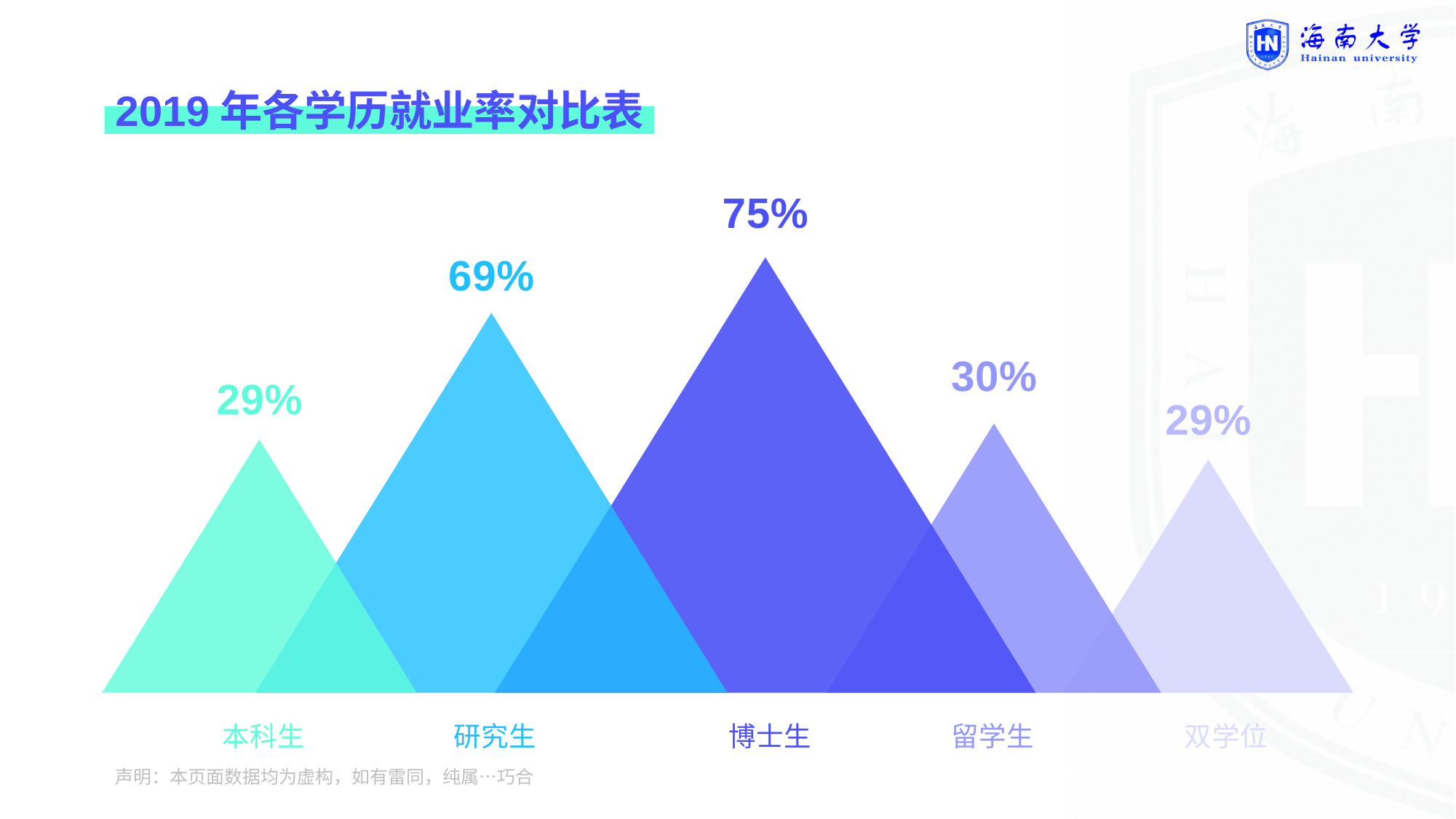

2019年各学历就业率对比表

75%
69%

30%
29%
29%

本科生
研究生
博士生
留学生
双学位
声明：本页面数据均为虚构，如有雷同，纯属…巧合